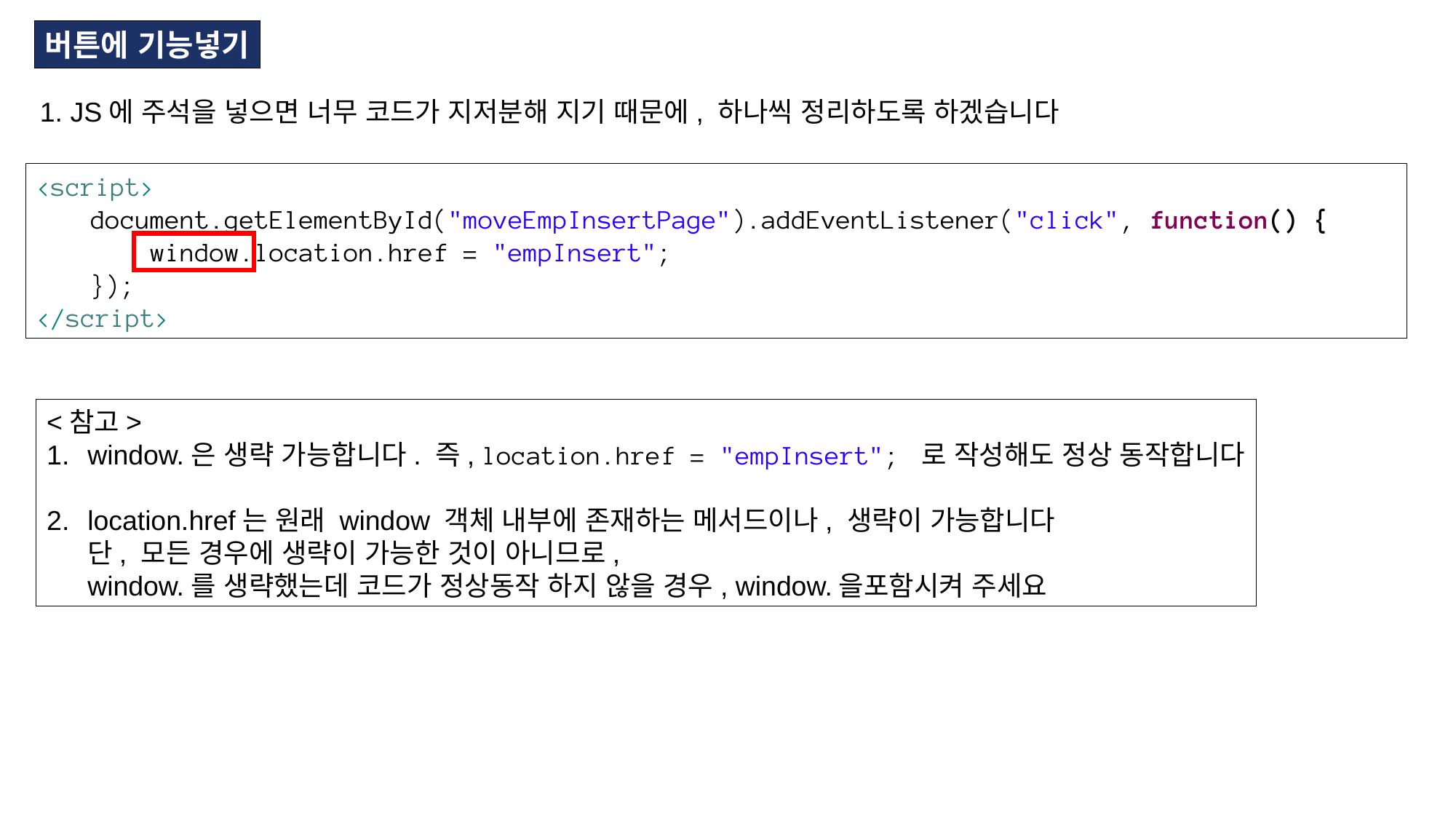

버튼에 기능넣기
1. JS에 주석을 넣으면 너무 코드가 지저분해 지기 때문에, 하나씩 정리하도록 하겠습니다
<script>
document.getElementById("moveEmpInsertPage").addEventListener("click", function() {
    window.location.href = "empInsert";
});
</script>

<참고>
window.은 생략 가능합니다. 즉, location.href = "empInsert"; 로 작성해도 정상 동작합니다

location.href는 원래 window 객체 내부에 존재하는 메서드이나, 생략이 가능합니다
단, 모든 경우에 생략이 가능한 것이 아니므로,
window.를 생략했는데 코드가 정상동작 하지 않을 경우, window.을포함시켜 주세요